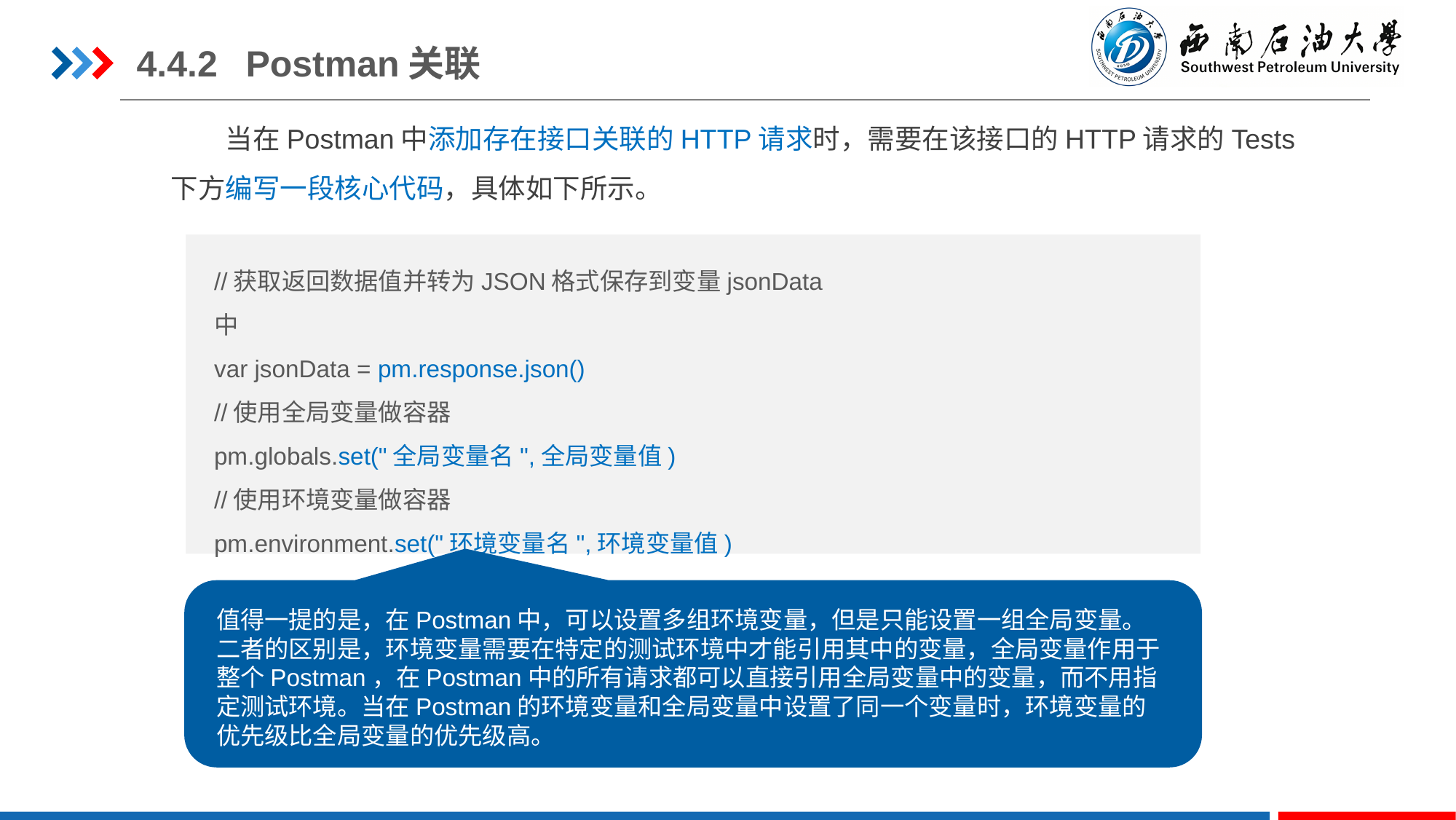

4.4.2	Postman关联
当在Postman中添加存在接口关联的HTTP请求时，需要在该接口的HTTP请求的Tests下方编写一段核心代码，具体如下所示。

//获取返回数据值并转为JSON格式保存到变量jsonData中
var jsonData = pm.response.json()
//使用全局变量做容器
pm.globals.set("全局变量名",全局变量值)
//使用环境变量做容器
pm.environment.set("环境变量名",环境变量值)

值得一提的是，在Postman中，可以设置多组环境变量，但是只能设置一组全局变量。二者的区别是，环境变量需要在特定的测试环境中才能引用其中的变量，全局变量作用于整个Postman，在Postman中的所有请求都可以直接引用全局变量中的变量，而不用指定测试环境。当在Postman的环境变量和全局变量中设置了同一个变量时，环境变量的优先级比全局变量的优先级高。